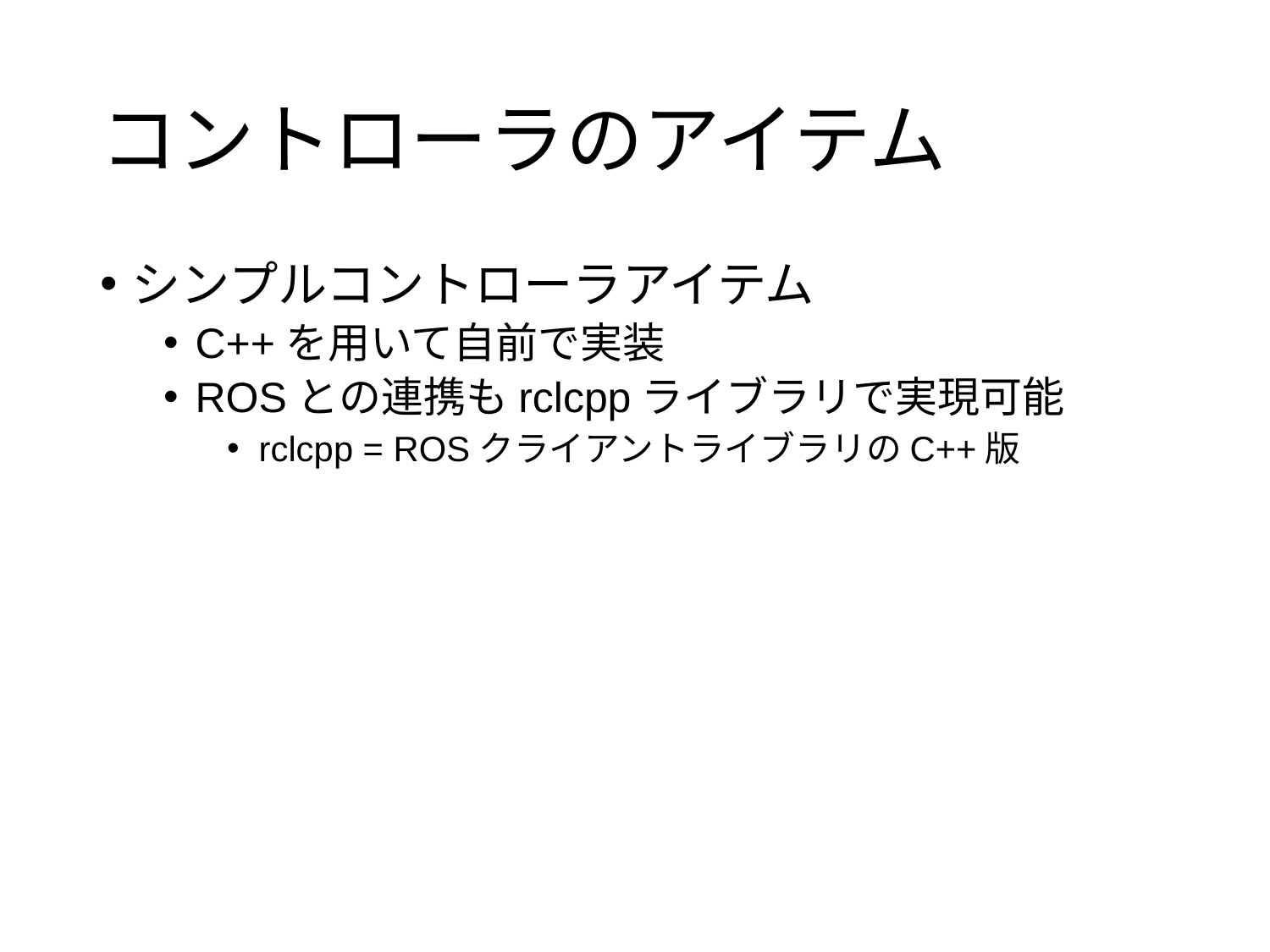

# コントローラのアイテム
シンプルコントローラアイテム
C++を用いて自前で実装
ROSとの連携もrclcppライブラリで実現可能
rclcpp = ROSクライアントライブラリのC++版